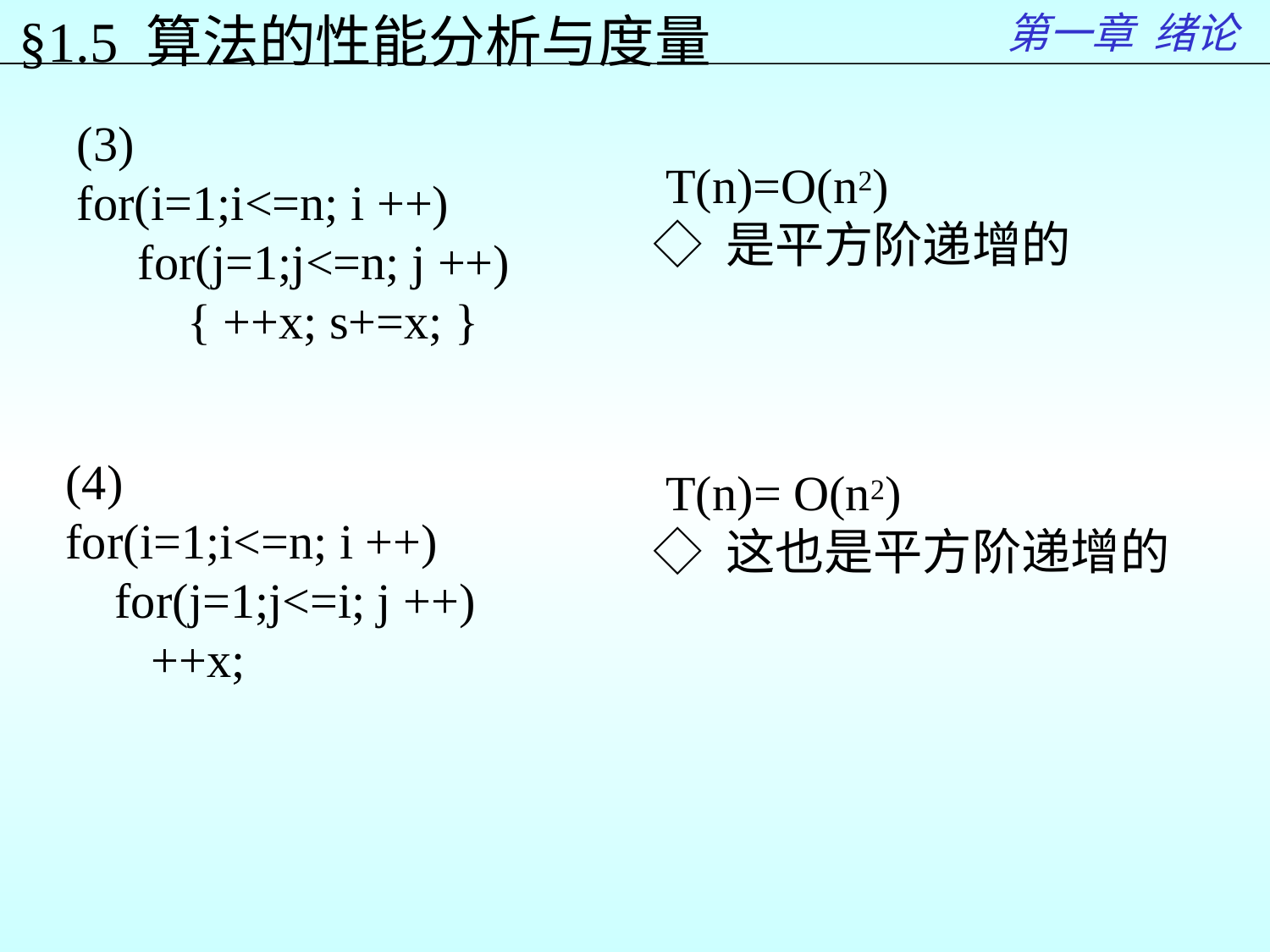

第一章  绪论

§1.5 算法的性能分析与度量
(3)
for(i=1;i<=n; i ++)
　for(j=1;j<=n; j ++)
         { ++x; s+=x; }
 T(n)=O(n2)
◇ 是平方阶递增的
(4)
for(i=1;i<=n; i ++)
    for(j=1;j<=i; j ++)
       ++x;
 T(n)= O(n2)
◇ 这也是平方阶递增的